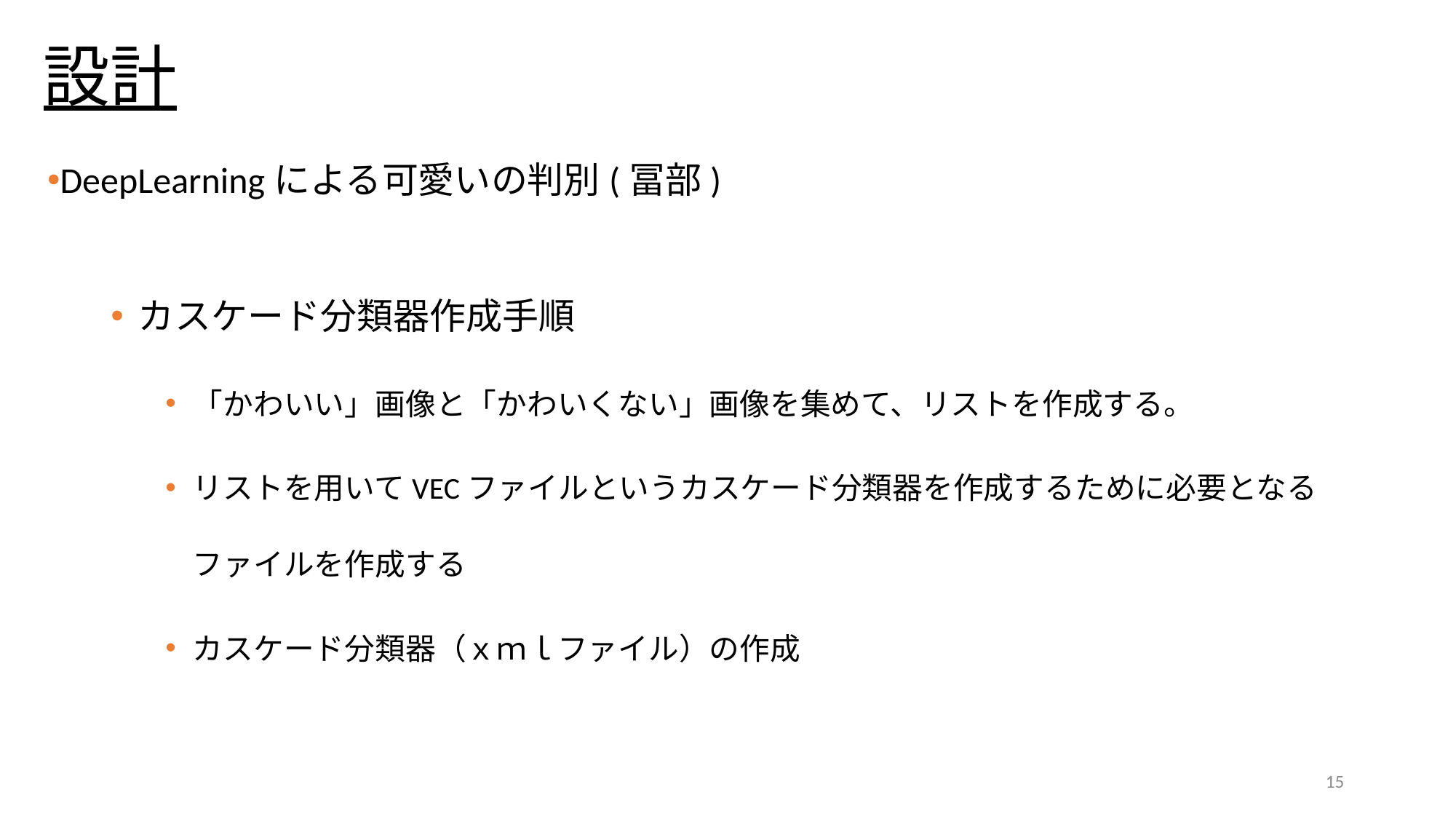

# 設計
DeepLearningによる可愛いの判別(冨部)
カスケード分類器作成手順
「かわいい」画像と「かわいくない」画像を集めて、リストを作成する。
リストを用いてVECファイルというカスケード分類器を作成するために必要となるファイルを作成する
カスケード分類器（ｘｍｌファイル）の作成

15